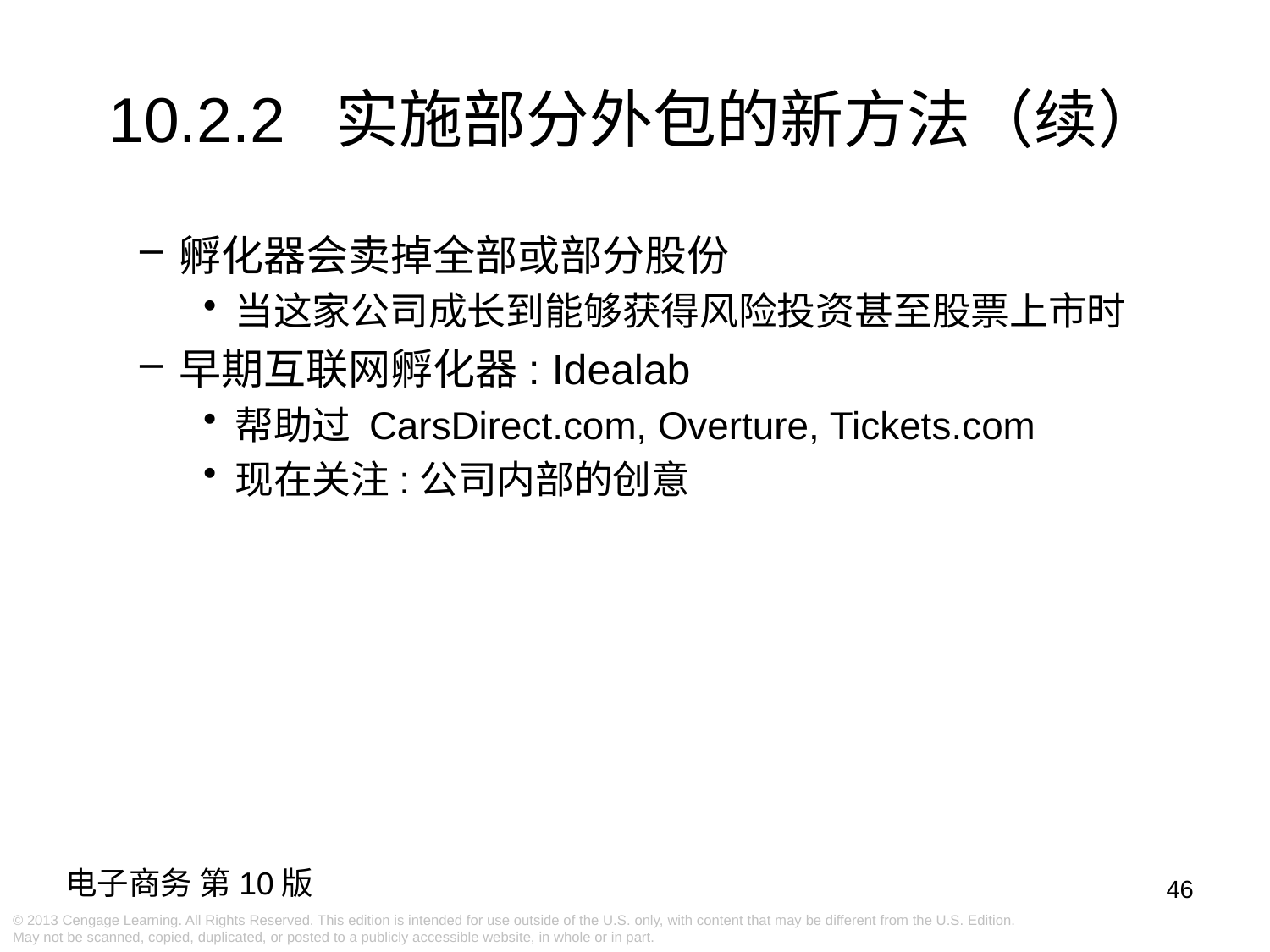

10.2.2  实施部分外包的新方法（续）
孵化器会卖掉全部或部分股份
当这家公司成长到能够获得风险投资甚至股票上市时
早期互联网孵化器: Idealab
帮助过 CarsDirect.com, Overture, Tickets.com
现在关注:公司内部的创意

46